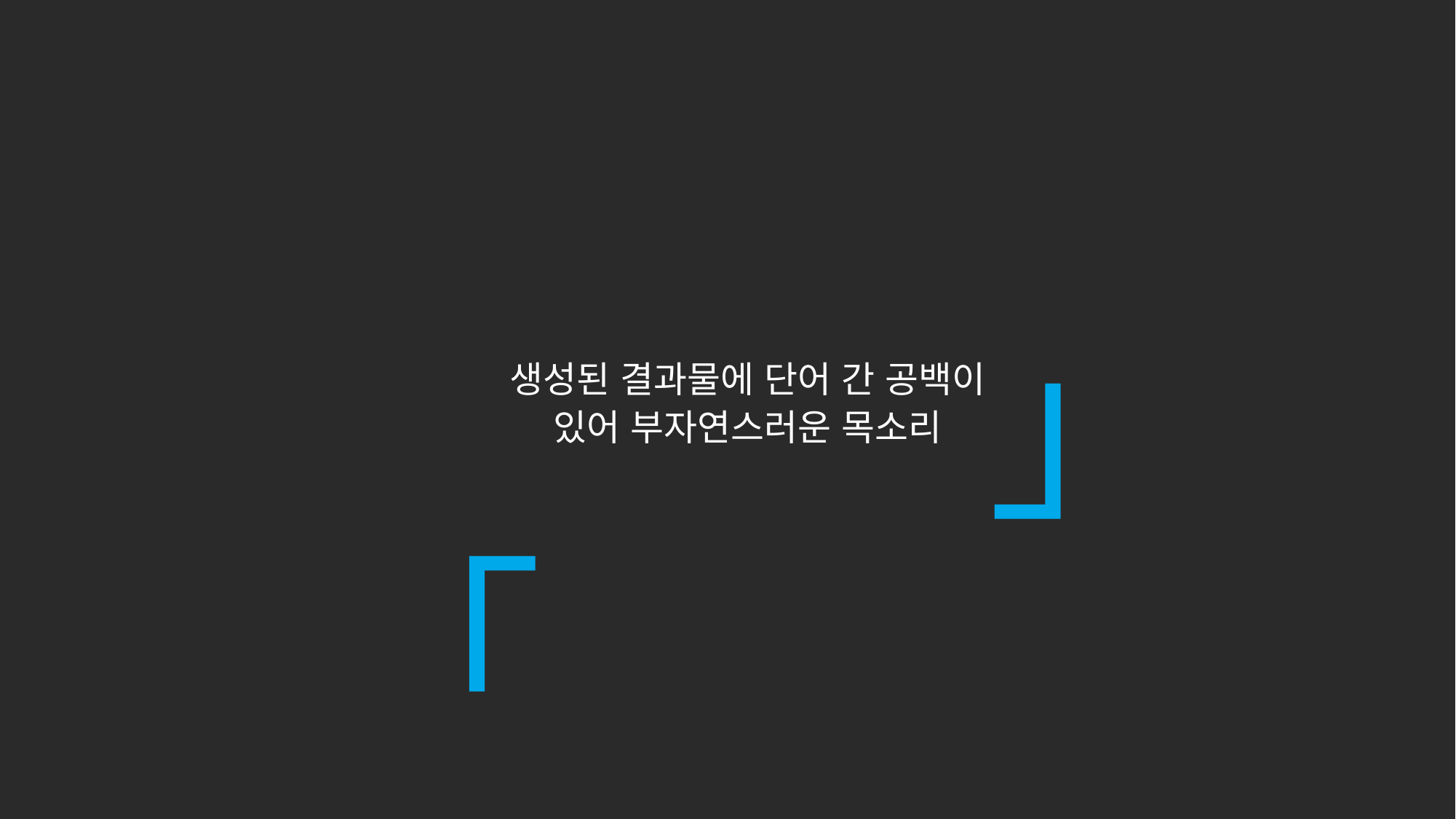

「
」
생성된 결과물에 단어 간 공백이 있어 부자연스러운 목소리